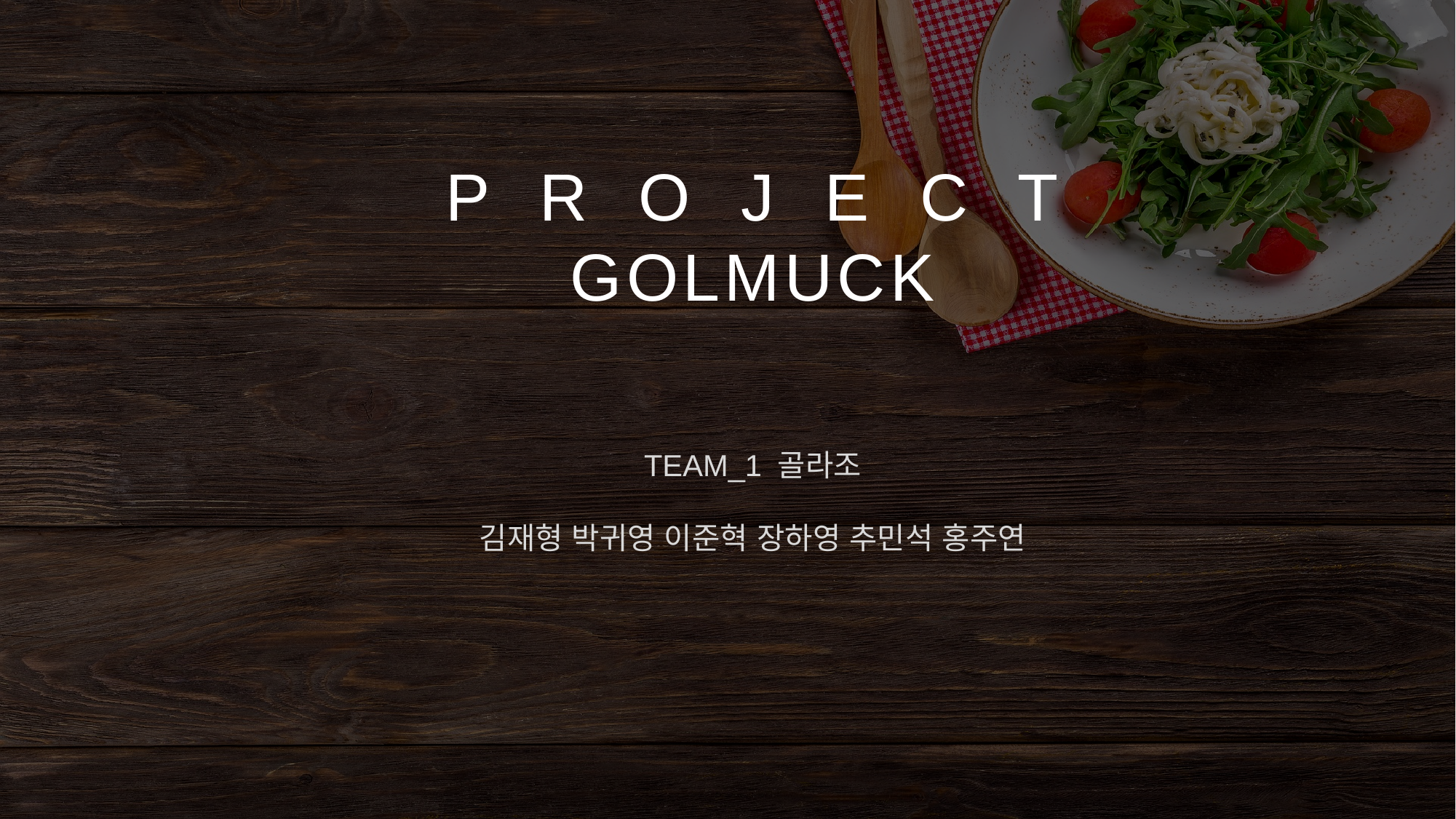

P  R  O  J  E  C  T
GOLMUCK
TEAM_1 골라조

김재형 박귀영 이준혁 장하영 추민석 홍주연